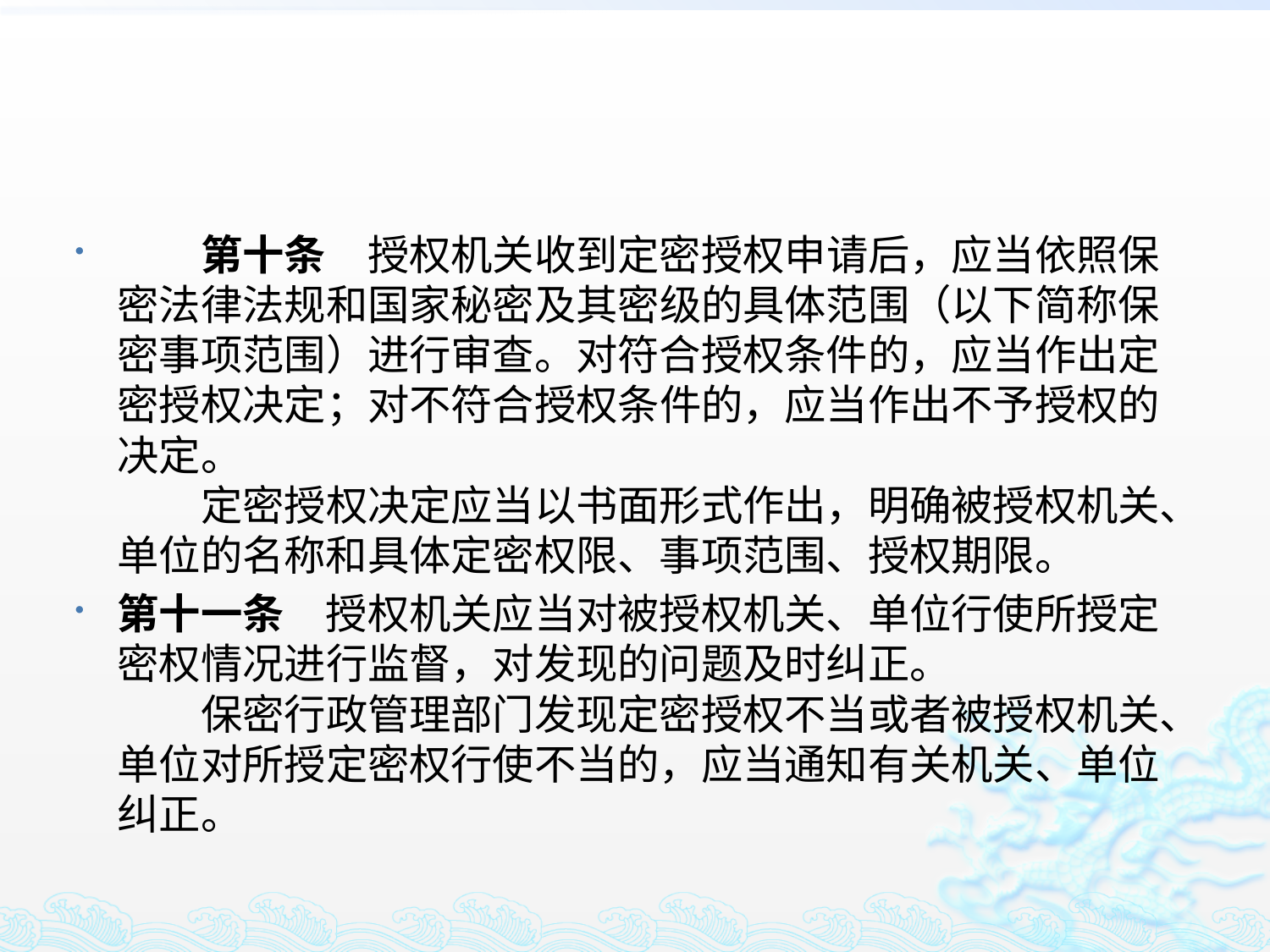

#
　　第十条　授权机关收到定密授权申请后，应当依照保密法律法规和国家秘密及其密级的具体范围（以下简称保密事项范围）进行审查。对符合授权条件的，应当作出定密授权决定；对不符合授权条件的，应当作出不予授权的决定。
　　定密授权决定应当以书面形式作出，明确被授权机关、单位的名称和具体定密权限、事项范围、授权期限。
第十一条　授权机关应当对被授权机关、单位行使所授定密权情况进行监督，对发现的问题及时纠正。
　　保密行政管理部门发现定密授权不当或者被授权机关、单位对所授定密权行使不当的，应当通知有关机关、单位纠正。